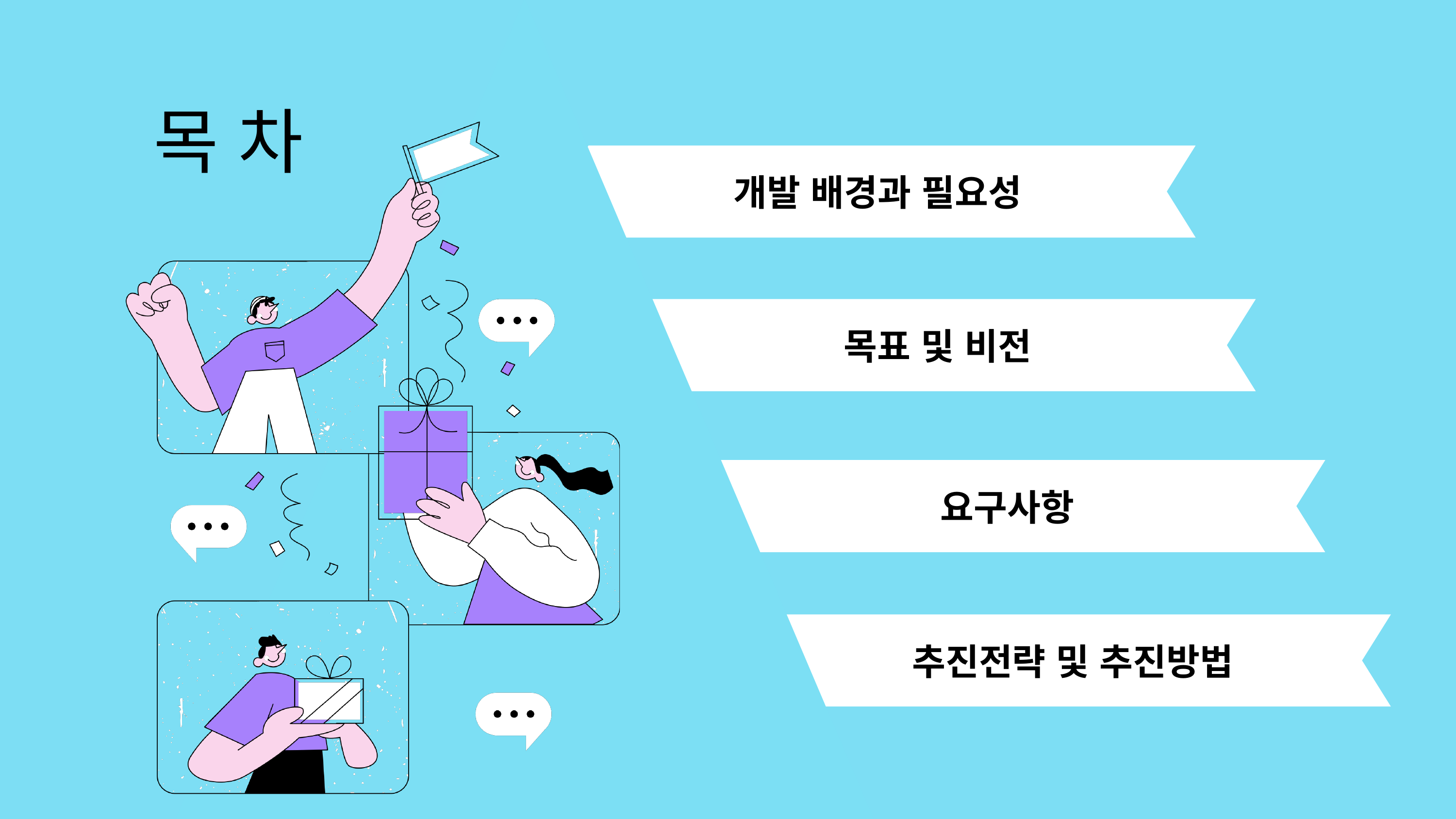

목 차

개발 배경과 필요성
목표 및 비전
요구사항
추진전략 및 추진방법